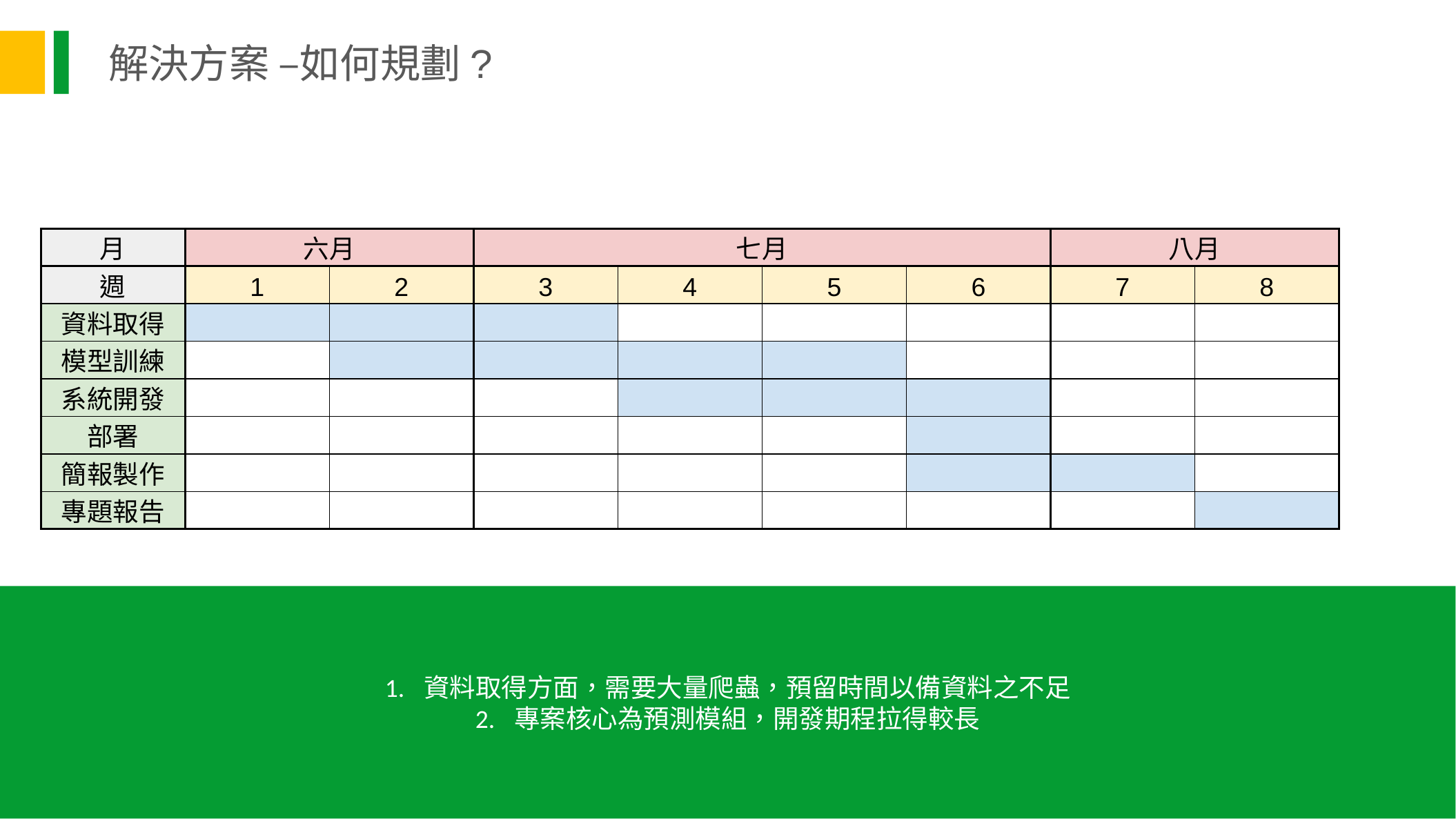

解決方案 –如何規劃?
| 月 | 六月 |  | 七月 |  |  |  | 八月 |  |
| --- | --- | --- | --- | --- | --- | --- | --- | --- |
| 週 | 1 | 2 | 3 | 4 | 5 | 6 | 7 | 8 |
| 資料取得 |  |  |  |  |  |  |  |  |
| 模型訓練 |  |  |  |  |  |  |  |  |
| 系統開發 |  |  |  |  |  |  |  |  |
| 部署 |  |  |  |  |  |  |  |  |
| 簡報製作 |  |  |  |  |  |  |  |  |
| 專題報告 |  |  |  |  |  |  |  |  |
資料取得方面，需要大量爬蟲，預留時間以備資料之不足
專案核心為預測模組，開發期程拉得較長